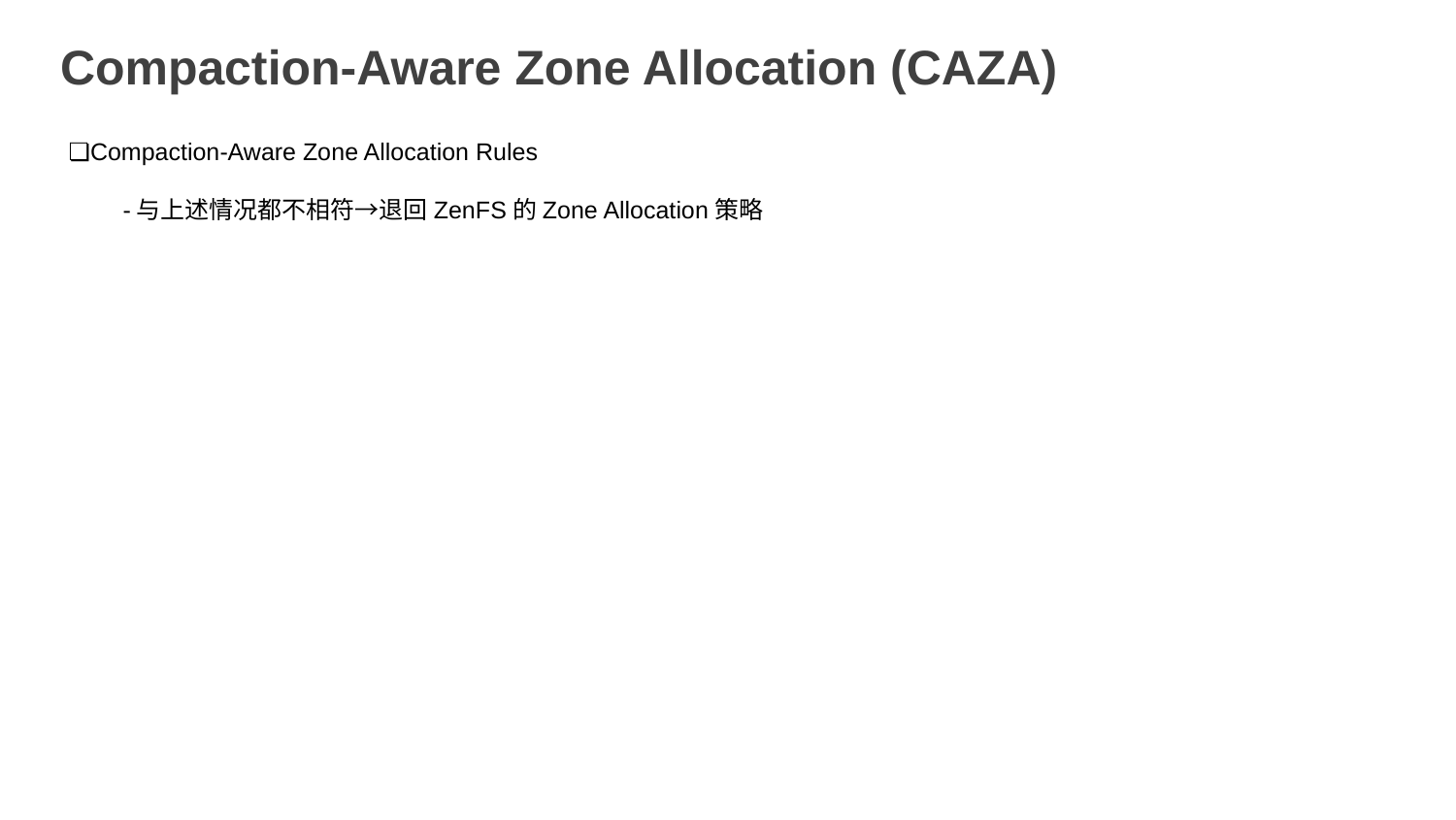

Compaction-Aware Zone Allocation (CAZA)
❏Compaction-Aware Zone Allocation Rules

        -与上述情况都不相符→退回ZenFS的Zone Allocation策略